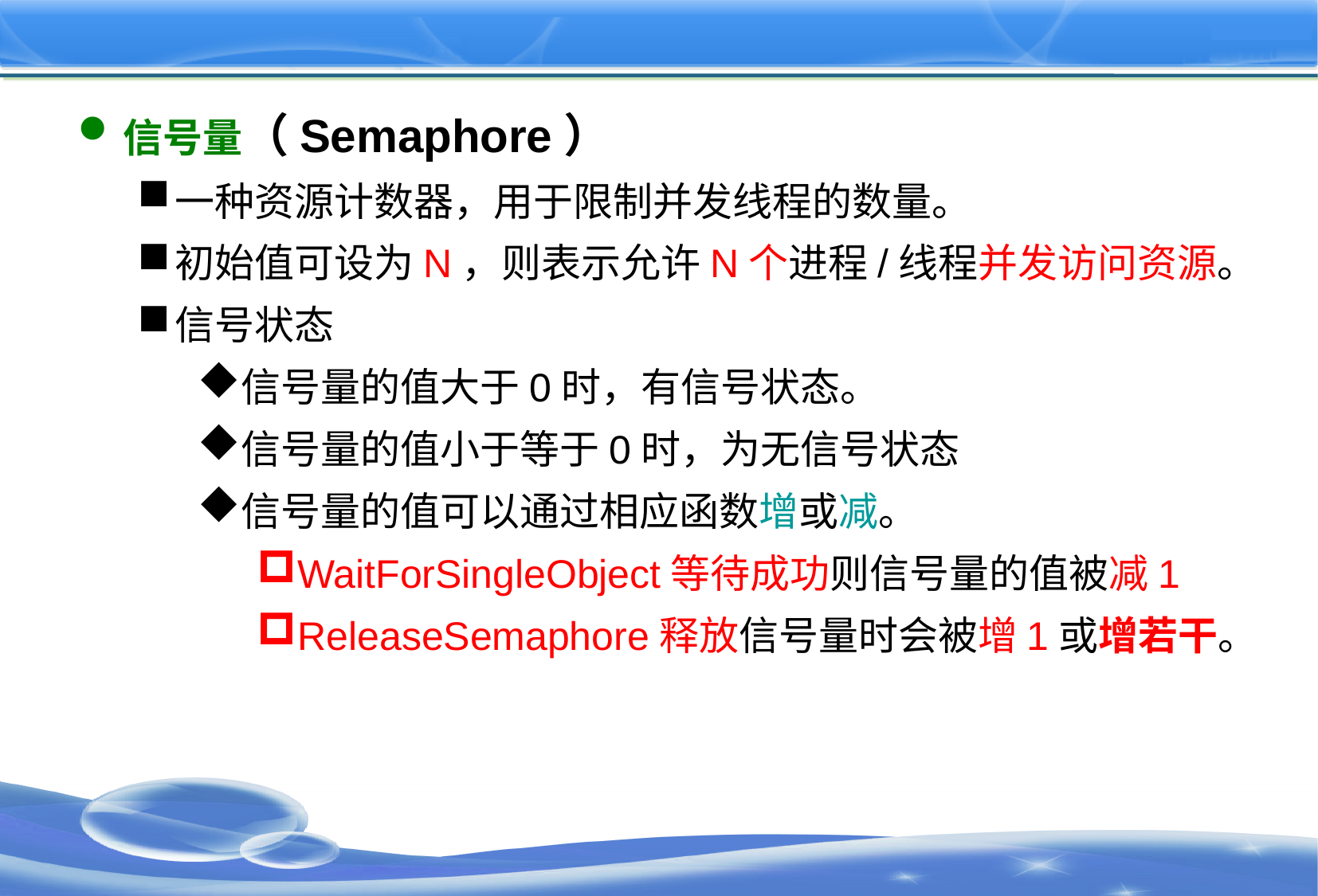

#
信号量（Semaphore）
一种资源计数器，用于限制并发线程的数量。
初始值可设为N，则表示允许N个进程/线程并发访问资源。
信号状态
信号量的值大于0时，有信号状态。
信号量的值小于等于0时，为无信号状态
信号量的值可以通过相应函数增或减。
WaitForSingleObject等待成功则信号量的值被减1
ReleaseSemaphore释放信号量时会被增1或增若干。